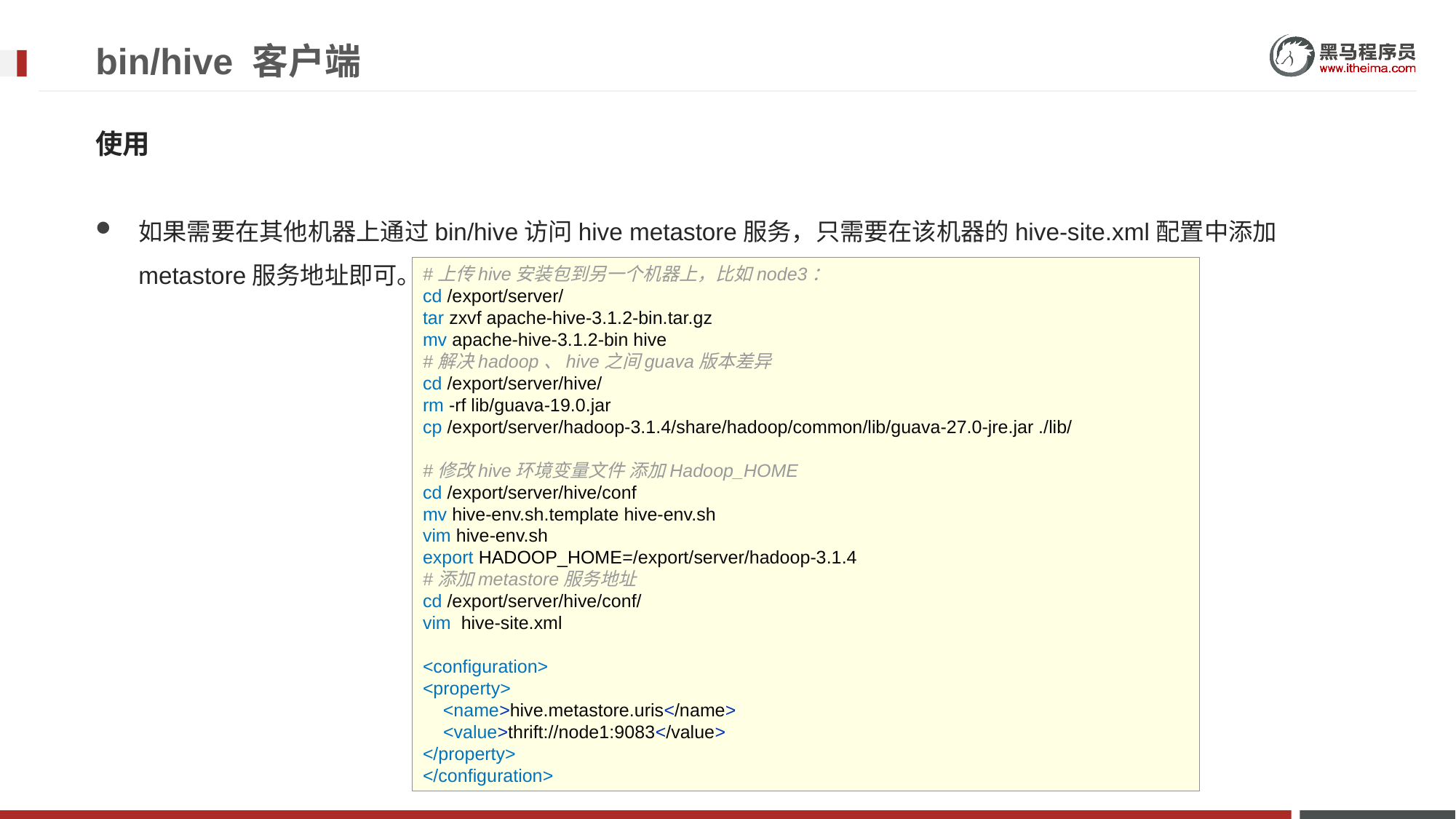

# bin/hive 客户端
使用
如果需要在其他机器上通过bin/hive访问hive metastore服务，只需要在该机器的hive-site.xml配置中添加metastore服务地址即可。

#上传hive安装包到另一个机器上，比如node3：
cd /export/server/
tar zxvf apache-hive-3.1.2-bin.tar.gz
mv apache-hive-3.1.2-bin hive
#解决hadoop、hive之间guava版本差异
cd /export/server/hive/
rm -rf lib/guava-19.0.jar
cp /export/server/hadoop-3.1.4/share/hadoop/common/lib/guava-27.0-jre.jar ./lib/
#修改hive环境变量文件 添加Hadoop_HOME
cd /export/server/hive/conf
mv hive-env.sh.template hive-env.sh
vim hive-env.sh
export HADOOP_HOME=/export/server/hadoop-3.1.4
#添加metastore服务地址
cd /export/server/hive/conf/
vim  hive-site.xml
<configuration>
<property>
    <name>hive.metastore.uris</name>
    <value>thrift://node1:9083</value>
</property>
</configuration>